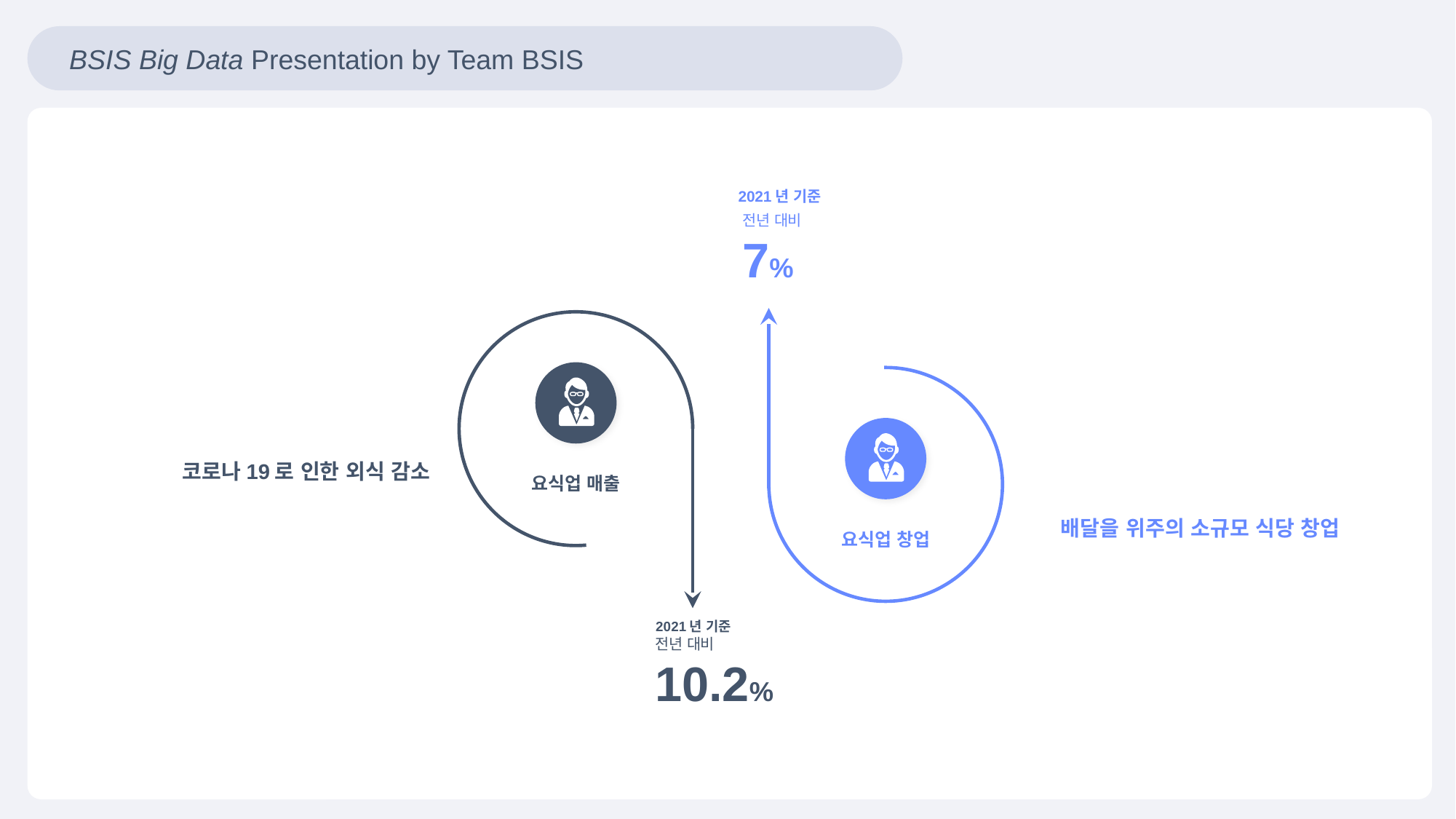

BSIS Big Data Presentation by Team BSIS

2021년 기준
전년 대비
7%
요식업 매출

요식업 창업

코로나19로 인한 외식 감소
배달을 위주의 소규모 식당 창업
2021년 기준
전년 대비
10.2%